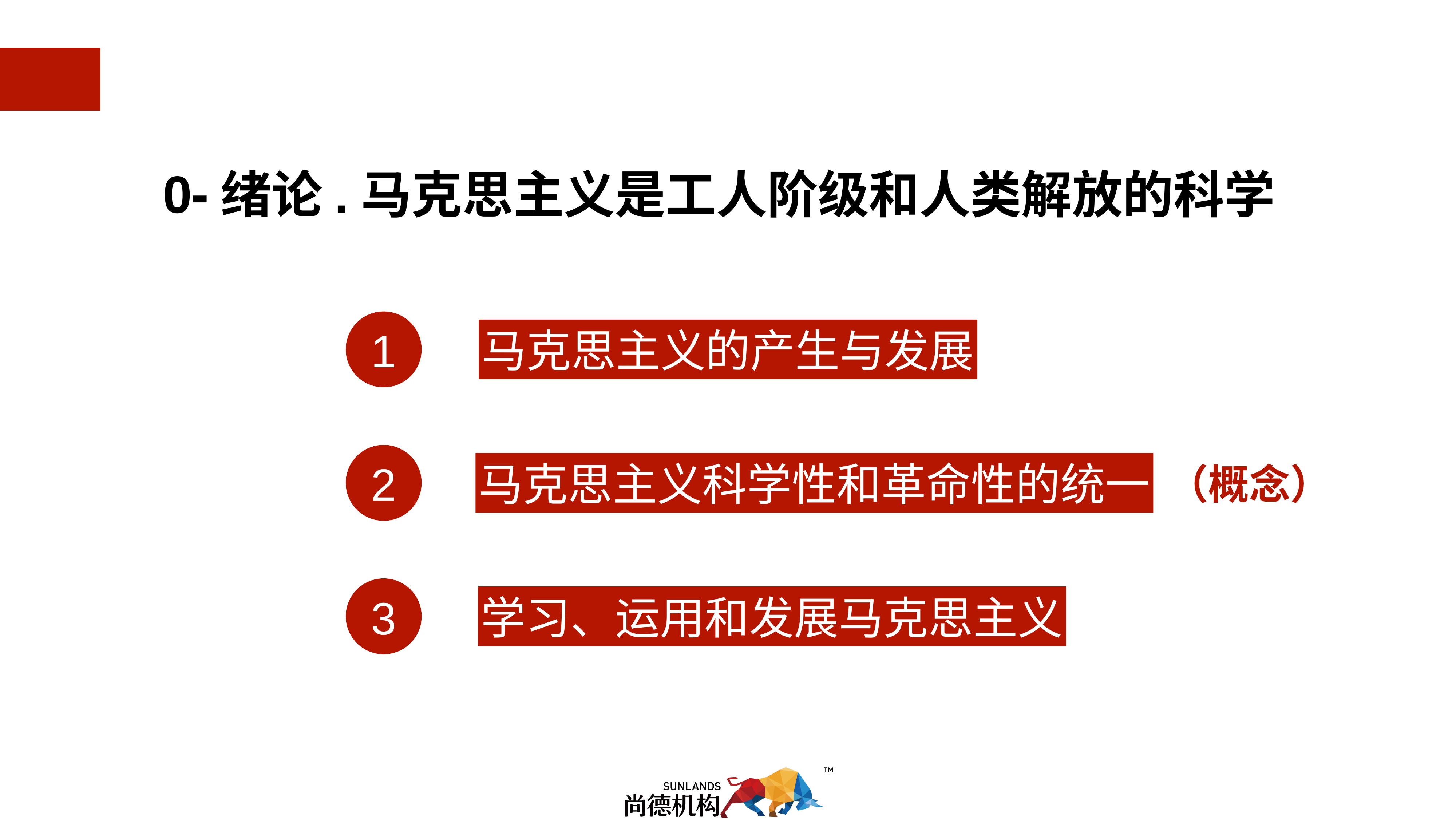

0-绪论.马克思主义是工人阶级和人类解放的科学
1
马克思主义的产生与发展
2
马克思主义科学性和革命性的统一
（概念）
3
学习、运用和发展马克思主义